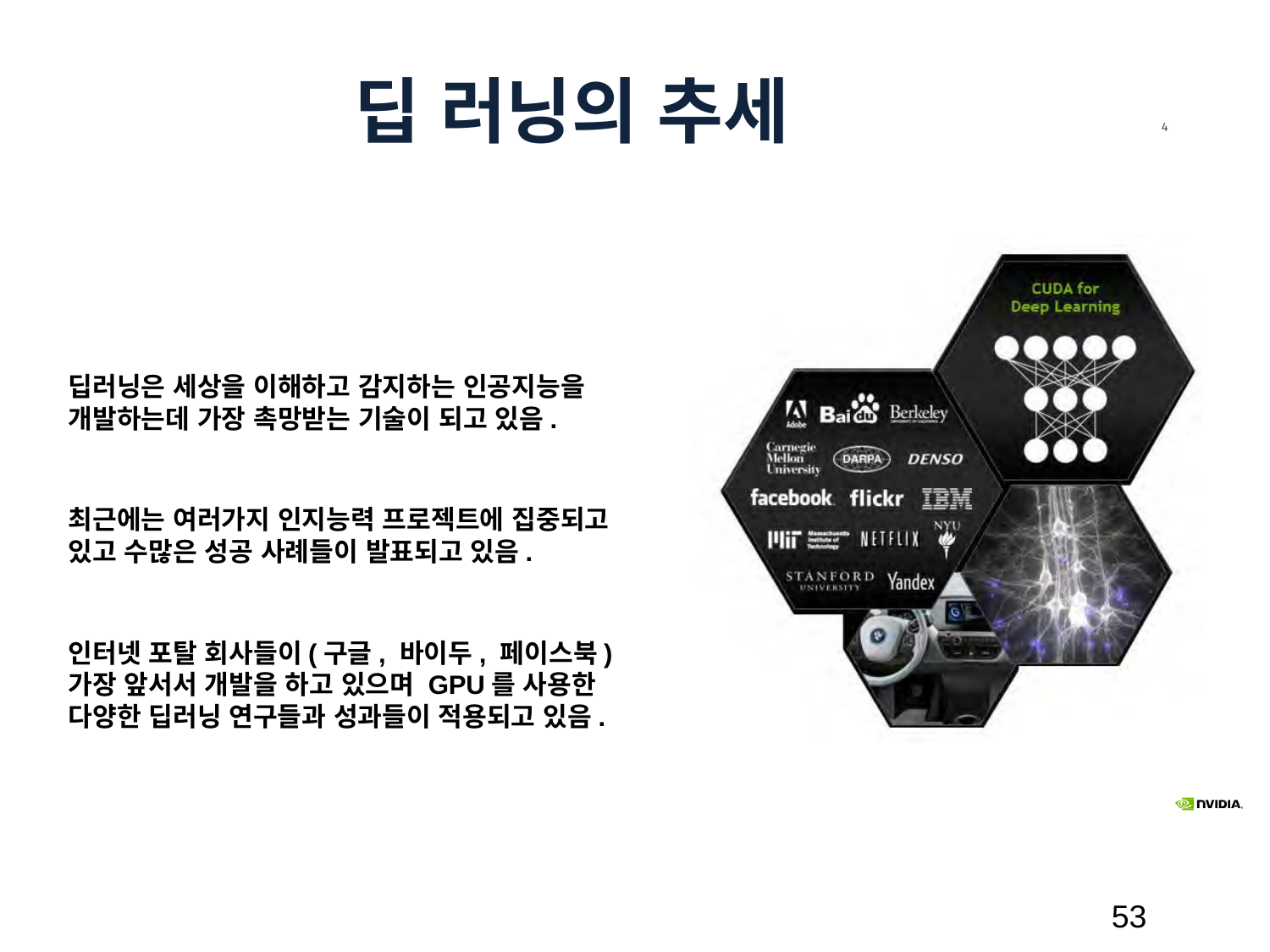

딥 러닝의 추세
4

딥러닝은 세상을 이해하고 감지하는 인공지능을 개발하는데 가장 촉망받는 기술이 되고 있음.

최근에는 여러가지 인지능력 프로젝트에 집중되고 있고 수많은 성공 사례들이 발표되고 있음.

인터넷 포탈 회사들이(구글, 바이두, 페이스북) 가장 앞서서 개발을 하고 있으며 GPU를 사용한 다양한 딥러닝 연구들과 성과들이 적용되고 있음.